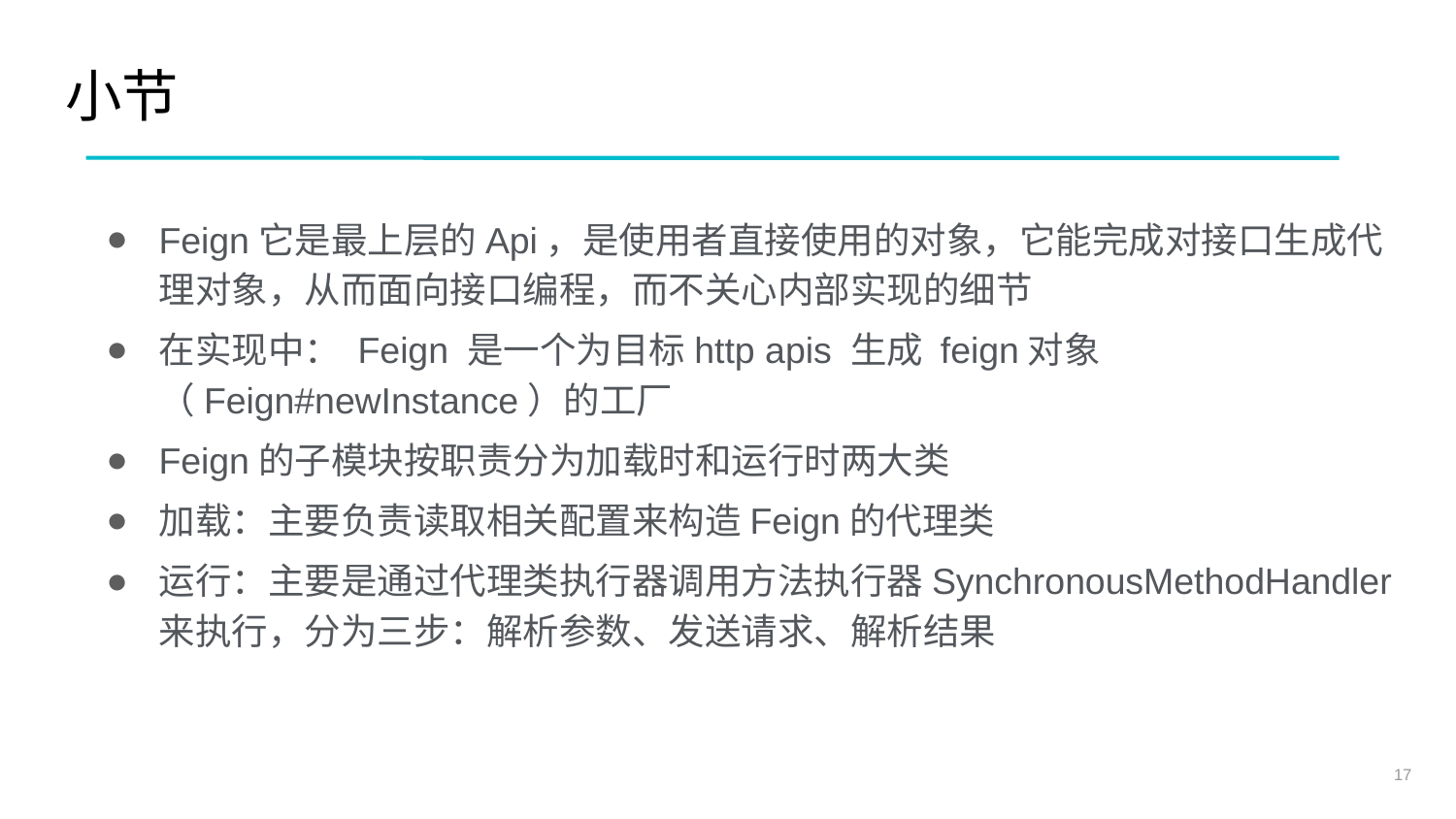

# 小节

Feign它是最上层的Api，是使用者直接使用的对象，它能完成对接口生成代理对象，从而面向接口编程，而不关心内部实现的细节
在实现中： Feign 是一个为目标http apis 生成 feign对象（Feign#newInstance）的工厂
Feign的子模块按职责分为加载时和运行时两大类
加载：主要负责读取相关配置来构造Feign的代理类
运行：主要是通过代理类执行器调用方法执行器SynchronousMethodHandler来执行，分为三步：解析参数、发送请求、解析结果

17